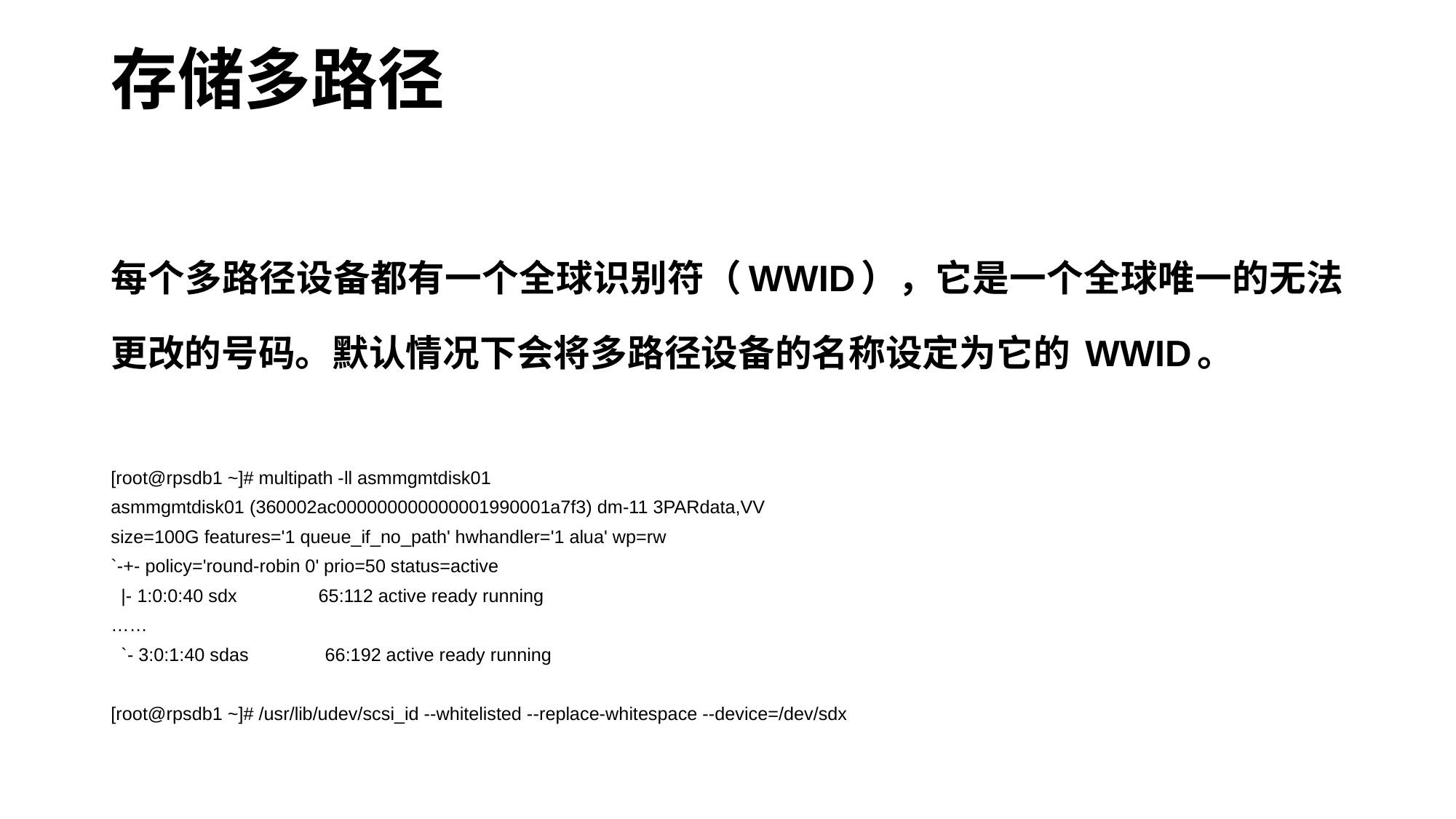

# 存储多路径
每个多路径设备都有一个全球识别符（WWID），它是一个全球唯一的无法更改的号码。默认情况下会将多路径设备的名称设定为它的 WWID。

[root@rpsdb1 ~]# multipath -ll asmmgmtdisk01
asmmgmtdisk01 (360002ac000000000000001990001a7f3) dm-11 3PARdata,VV
size=100G features='1 queue_if_no_path' hwhandler='1 alua' wp=rw
`-+- policy='round-robin 0' prio=50 status=active
  |- 1:0:0:40 sdx                65:112 active ready running
……
  `- 3:0:1:40 sdas               66:192 active ready running

[root@rpsdb1 ~]# /usr/lib/udev/scsi_id --whitelisted --replace-whitespace --device=/dev/sdx